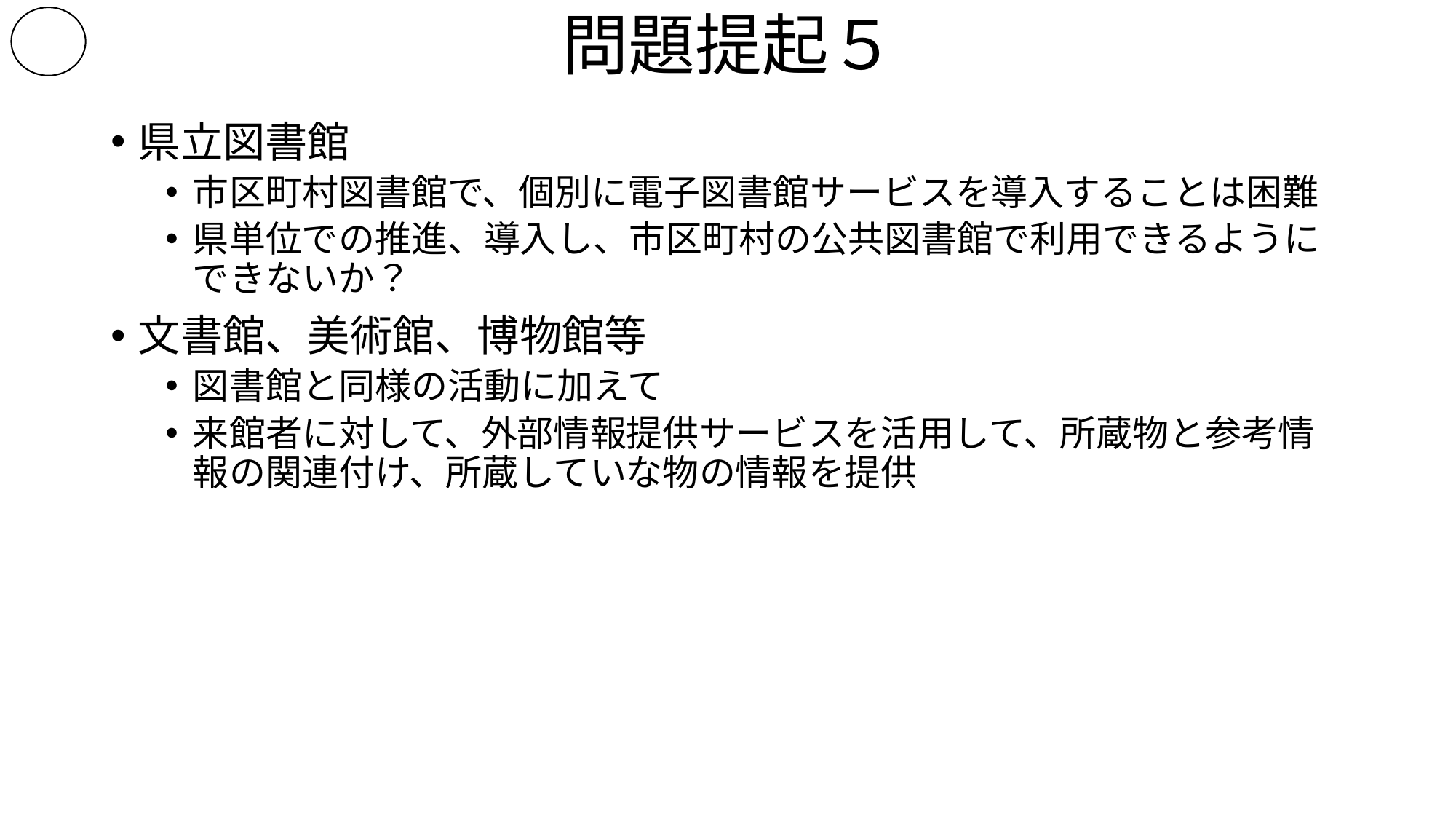

# 問題提起５

県立図書館
市区町村図書館で、個別に電子図書館サービスを導入することは困難
県単位での推進、導入し、市区町村の公共図書館で利用できるようにできないか？
文書館、美術館、博物館等
図書館と同様の活動に加えて
来館者に対して、外部情報提供サービスを活用して、所蔵物と参考情報の関連付け、所蔵していな物の情報を提供